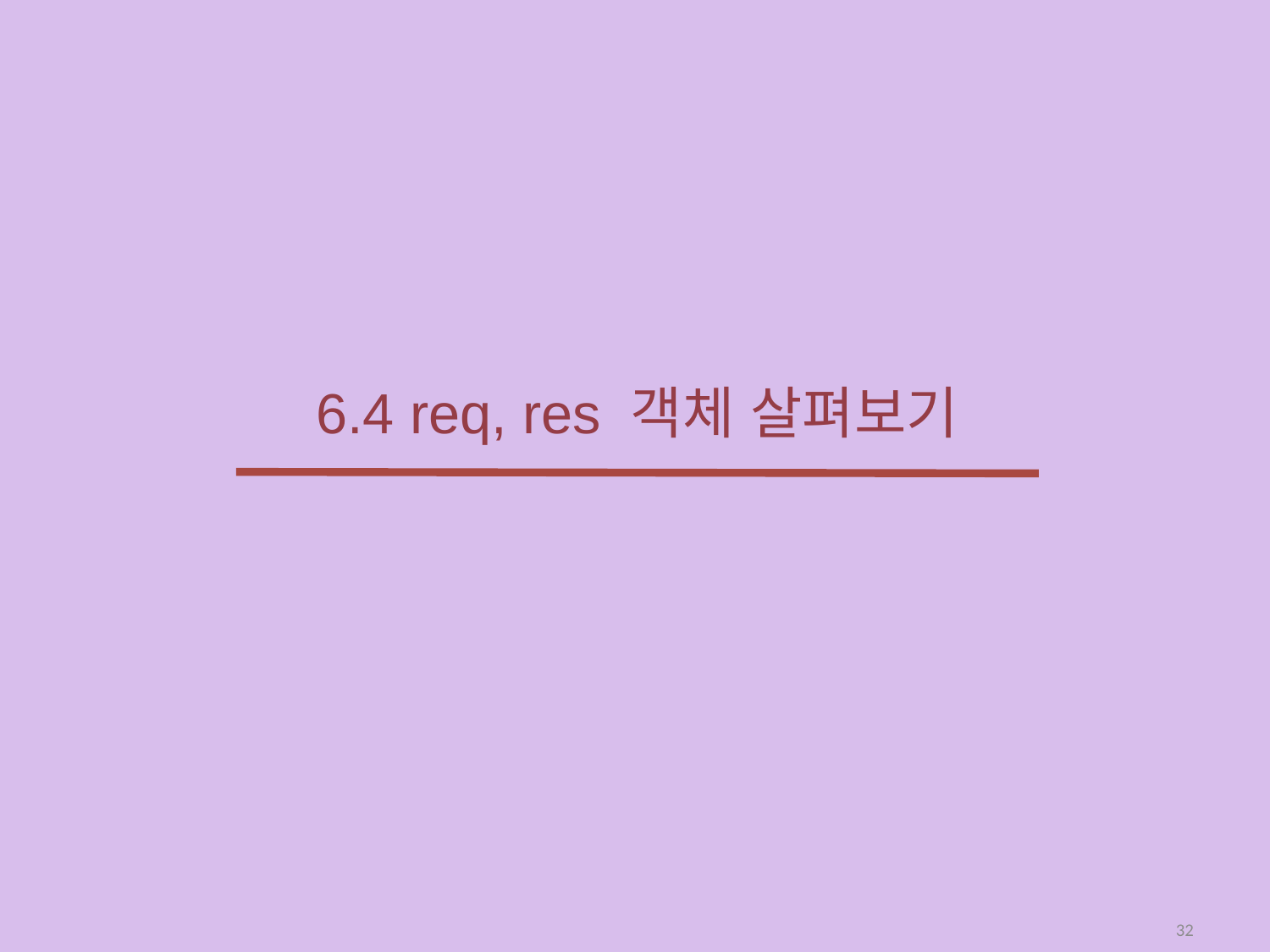

# 6.4 req, res 객체 살펴보기
32